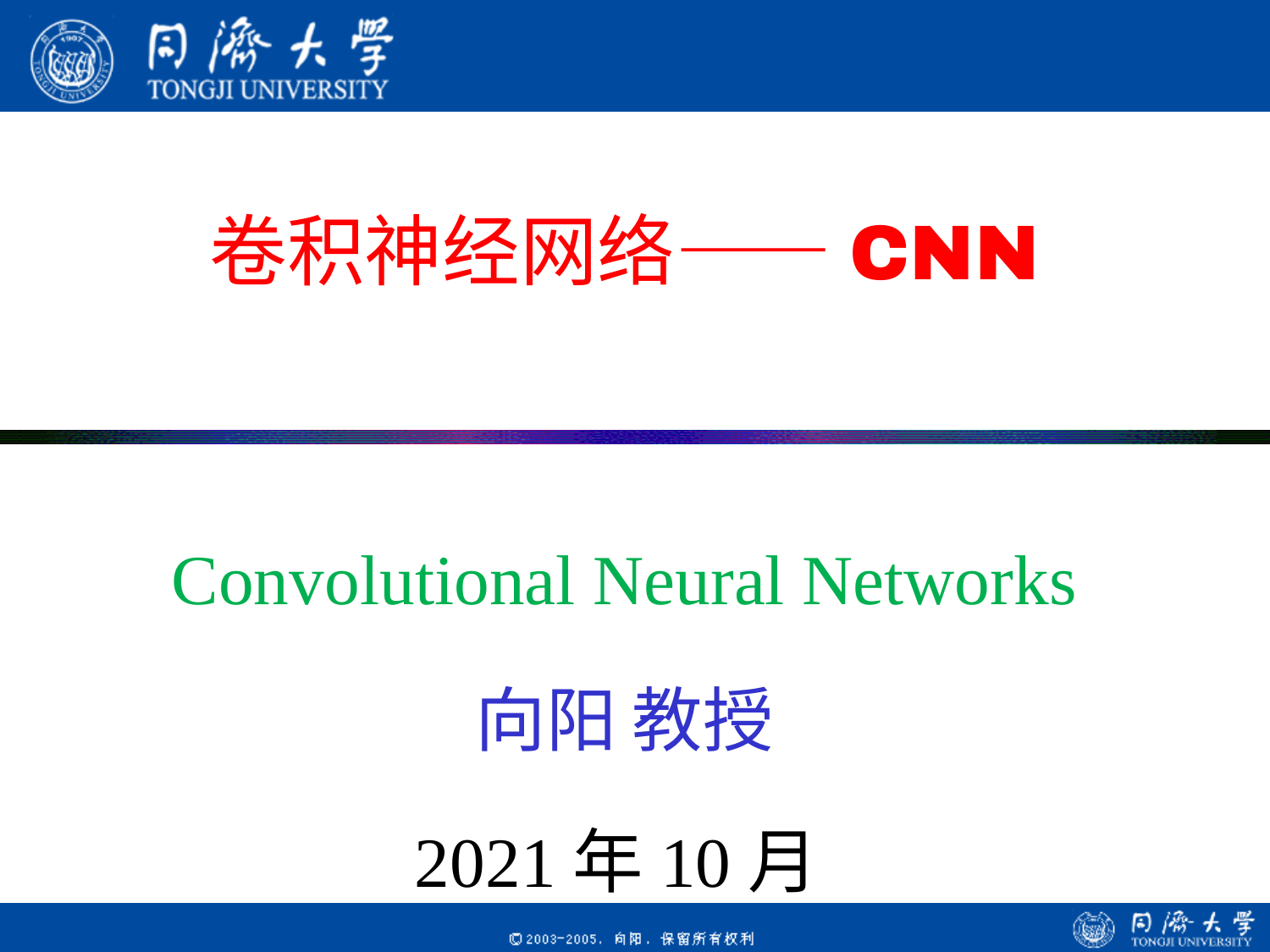

# 卷积神经网络——CNN
Convolutional Neural Networks
向阳 教授
2021年10月